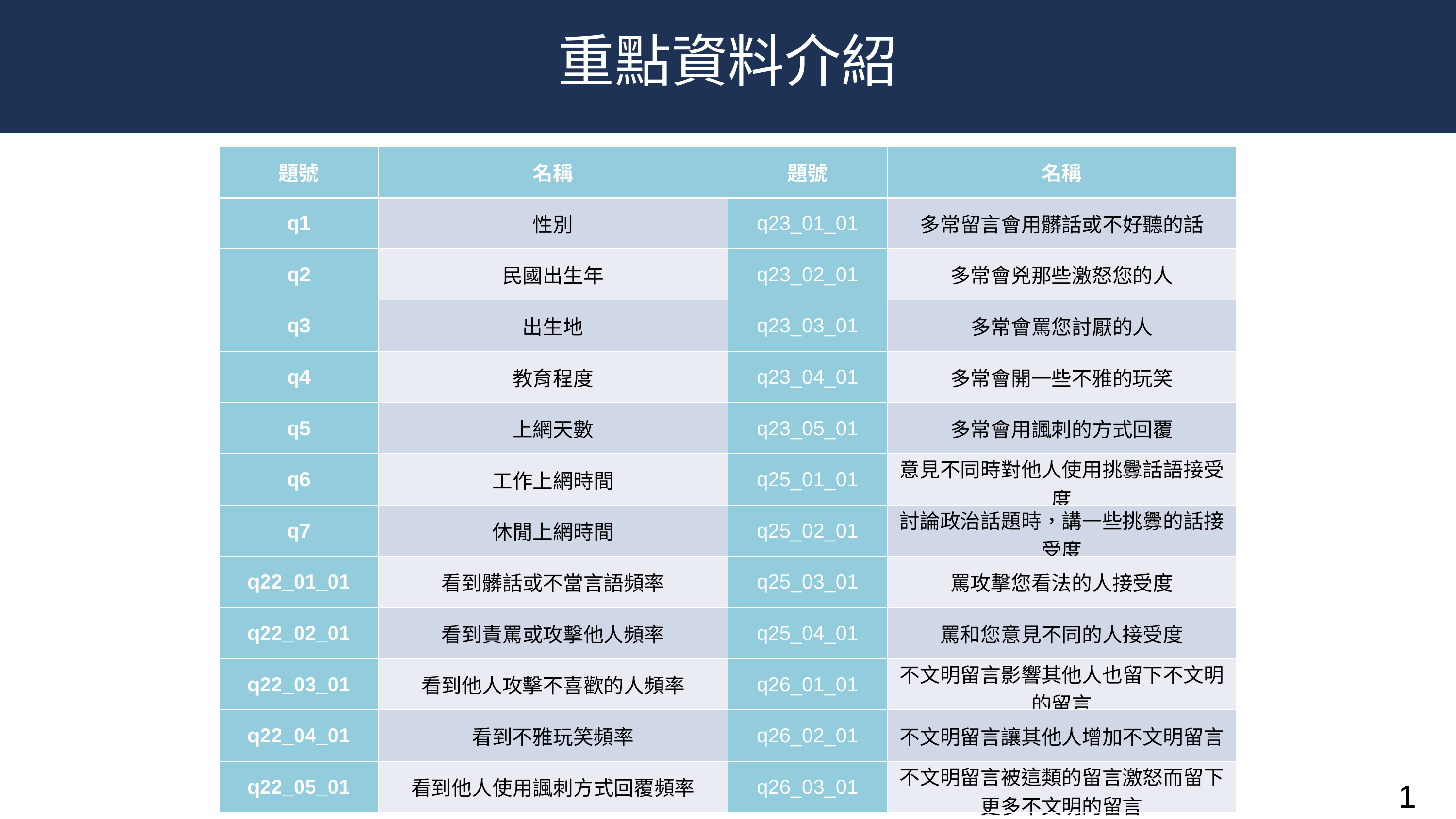

重點資料介紹
| 題號 | 名稱 | 題號 | 名稱 |
| --- | --- | --- | --- |
| q1 | 性別 | q23\_01\_01 | 多常留言會用髒話或不好聽的話 |
| q2 | 民國出生年 | q23\_02\_01 | 多常會兇那些激怒您的人 |
| q3 | 出生地 | q23\_03\_01 | 多常會罵您討厭的人 |
| q4 | 教育程度 | q23\_04\_01 | 多常會開一些不雅的玩笑 |
| q5 | 上網天數 | q23\_05\_01 | 多常會用諷刺的方式回覆 |
| q6 | 工作上網時間 | q25\_01\_01 | 意見不同時對他人使用挑釁話語接受度 |
| q7 | 休閒上網時間 | q25\_02\_01 | 討論政治話題時，講一些挑釁的話接受度 |
| q22\_01\_01 | 看到髒話或不當言語頻率 | q25\_03\_01 | 罵攻擊您看法的人接受度 |
| q22\_02\_01 | 看到責罵或攻擊他人頻率 | q25\_04\_01 | 罵和您意見不同的人接受度 |
| q22\_03\_01 | 看到他人攻擊不喜歡的人頻率 | q26\_01\_01 | 不文明留言影響其他人也留下不文明的留言 |
| q22\_04\_01 | 看到不雅玩笑頻率 | q26\_02\_01 | 不文明留言讓其他人增加不文明留言 |
| q22\_05\_01 | 看到他人使用諷刺方式回覆頻率 | q26\_03\_01 | 不文明留言被這類的留言激怒而留下更多不文明的留言 |
17